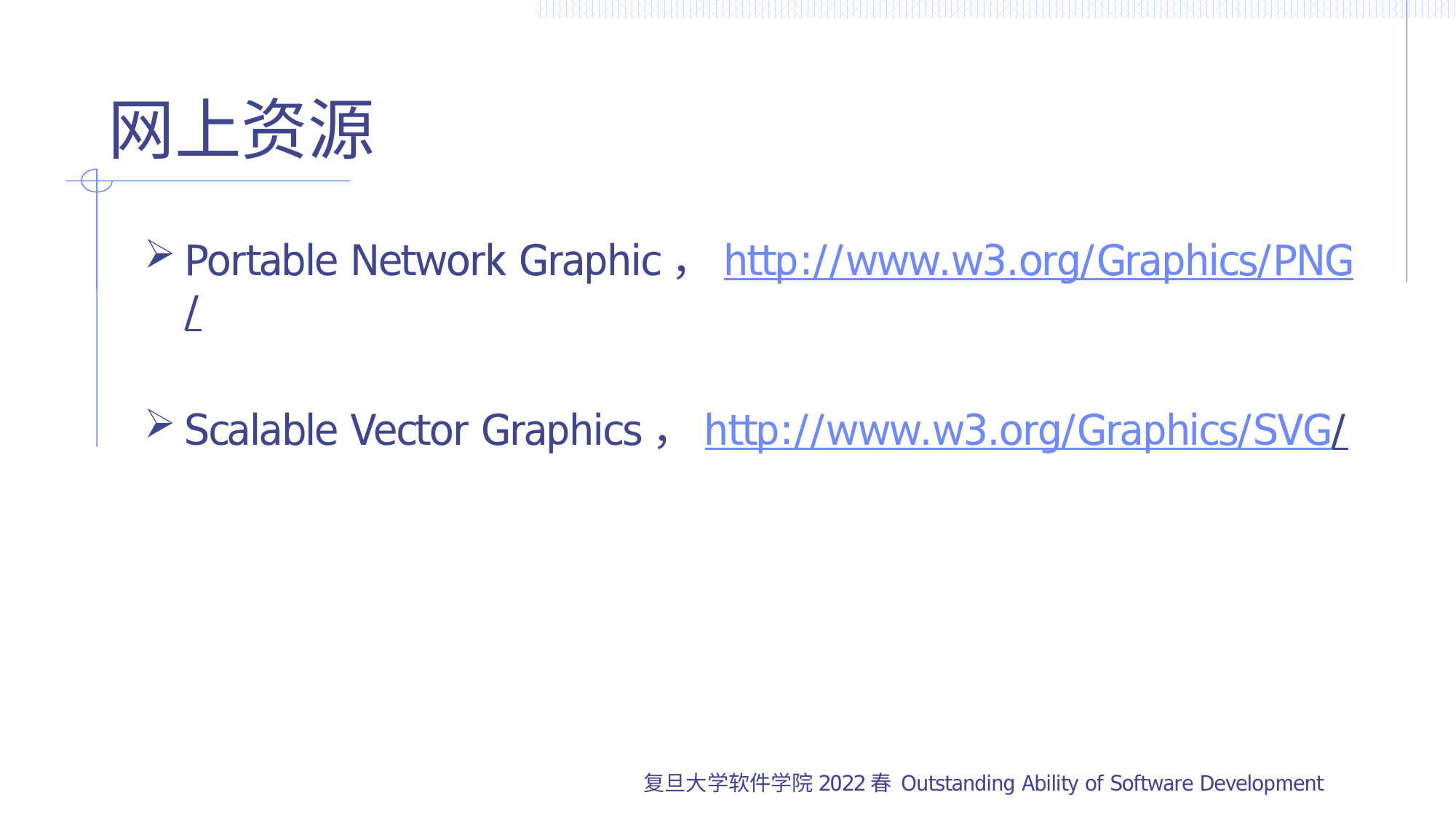

# 网上资源
Portable Network Graphic，http://www.w3.org/Graphics/PNG/

Scalable Vector Graphics，http://www.w3.org/Graphics/SVG/